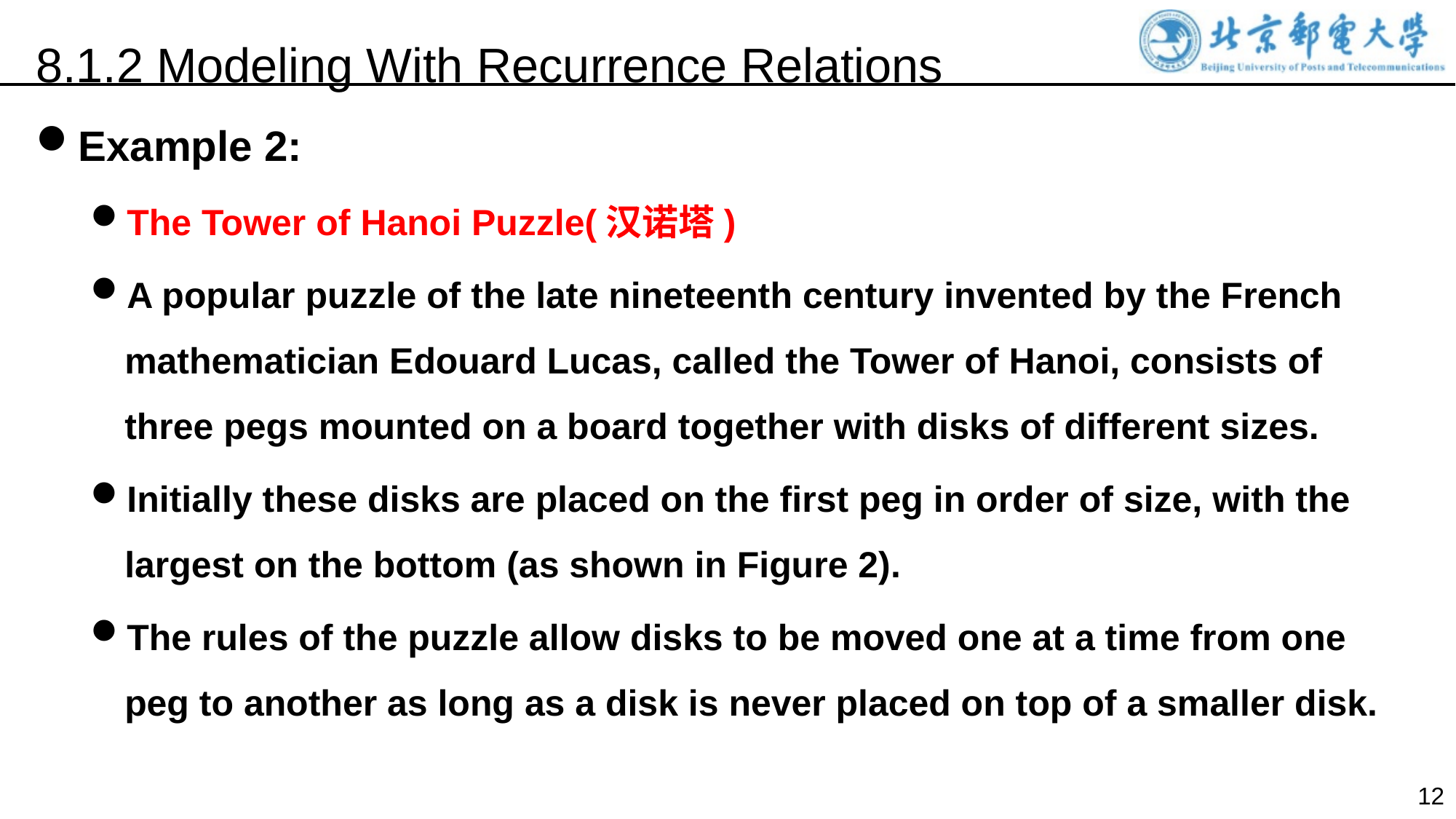

8.1.2 Modeling With Recurrence Relations
Example 2:
The Tower of Hanoi Puzzle(汉诺塔)
A popular puzzle of the late nineteenth century invented by the French mathematician Edouard Lucas, called the Tower of Hanoi, consists of three pegs mounted on a board together with disks of different sizes.
Initially these disks are placed on the first peg in order of size, with the largest on the bottom (as shown in Figure 2).
The rules of the puzzle allow disks to be moved one at a time from one peg to another as long as a disk is never placed on top of a smaller disk.